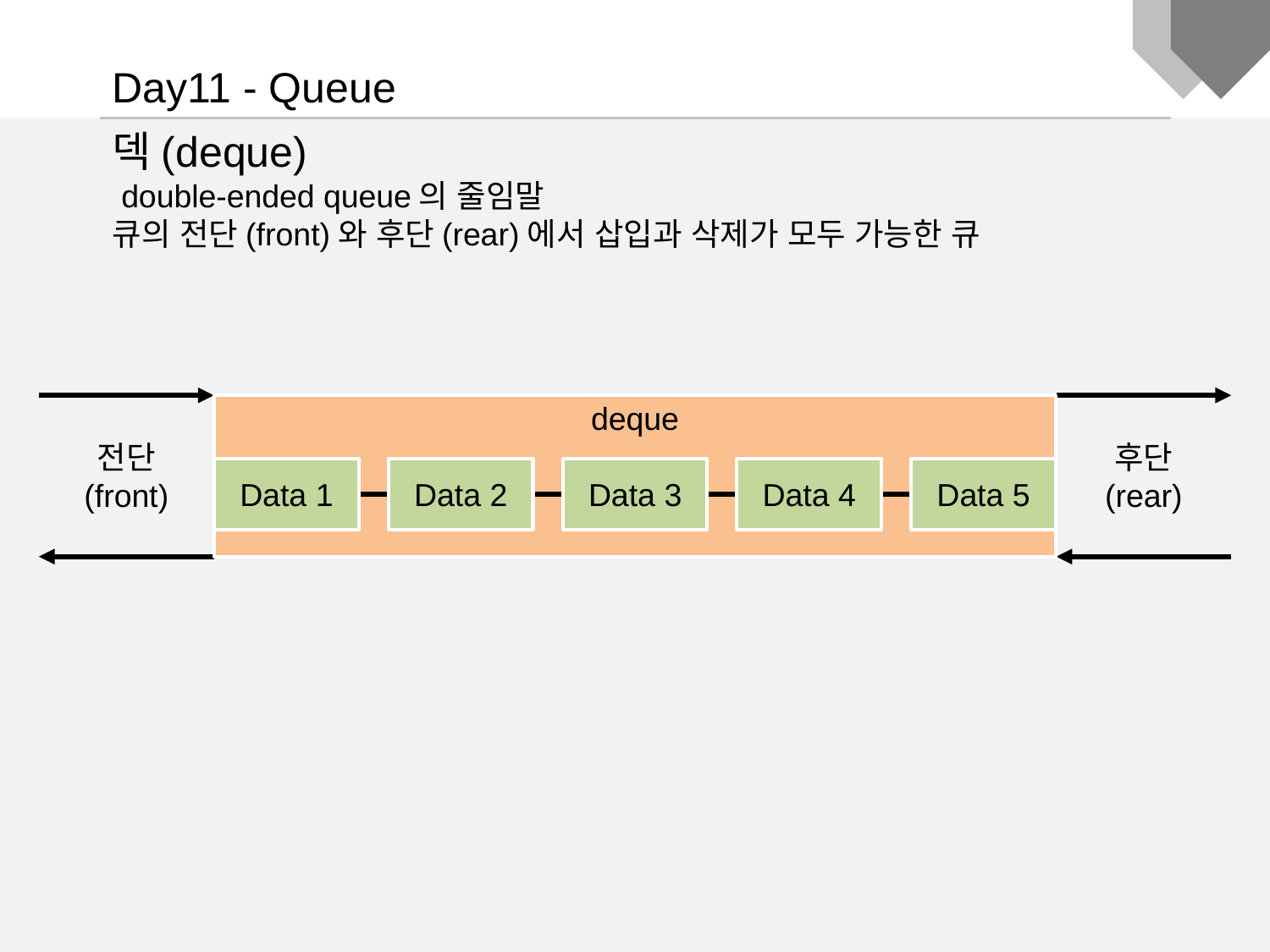

Day11 - Queue
덱(deque)
 double-ended queue의 줄임말
큐의 전단(front)와 후단(rear)에서 삽입과 삭제가 모두 가능한 큐

deque

Data 1
Data 2
Data 3
Data 4
Data 5
전단
(front)
후단
(rear)